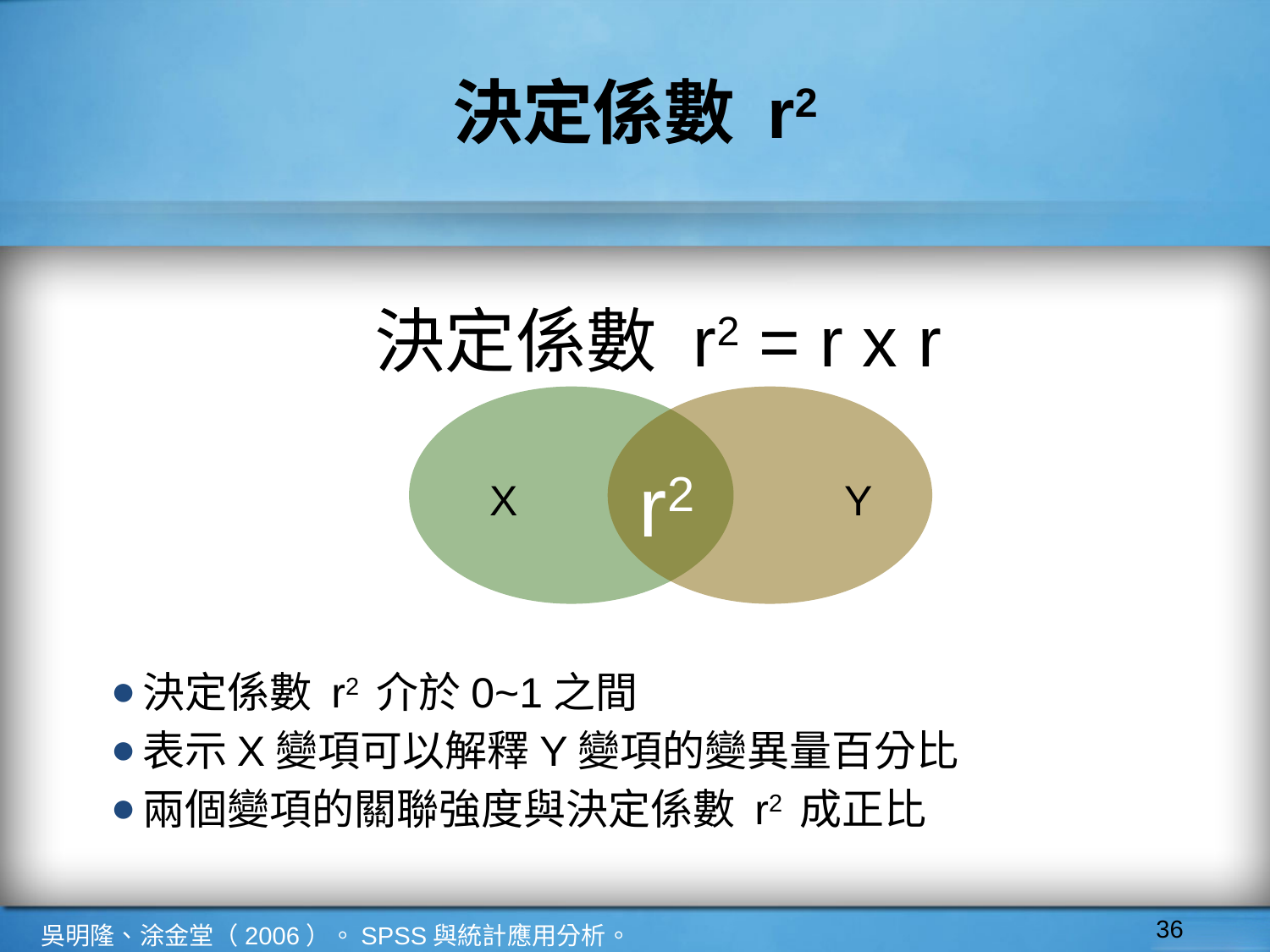

# 決定係數 r2
決定係數 r2 = r x r

X
r2
Y
決定係數 r2 介於0~1之間
表示X變項可以解釋Y變項的變異量百分比
兩個變項的關聯強度與決定係數 r2 成正比
36
吳明隆、涂金堂（2006）。SPSS與統計應用分析。